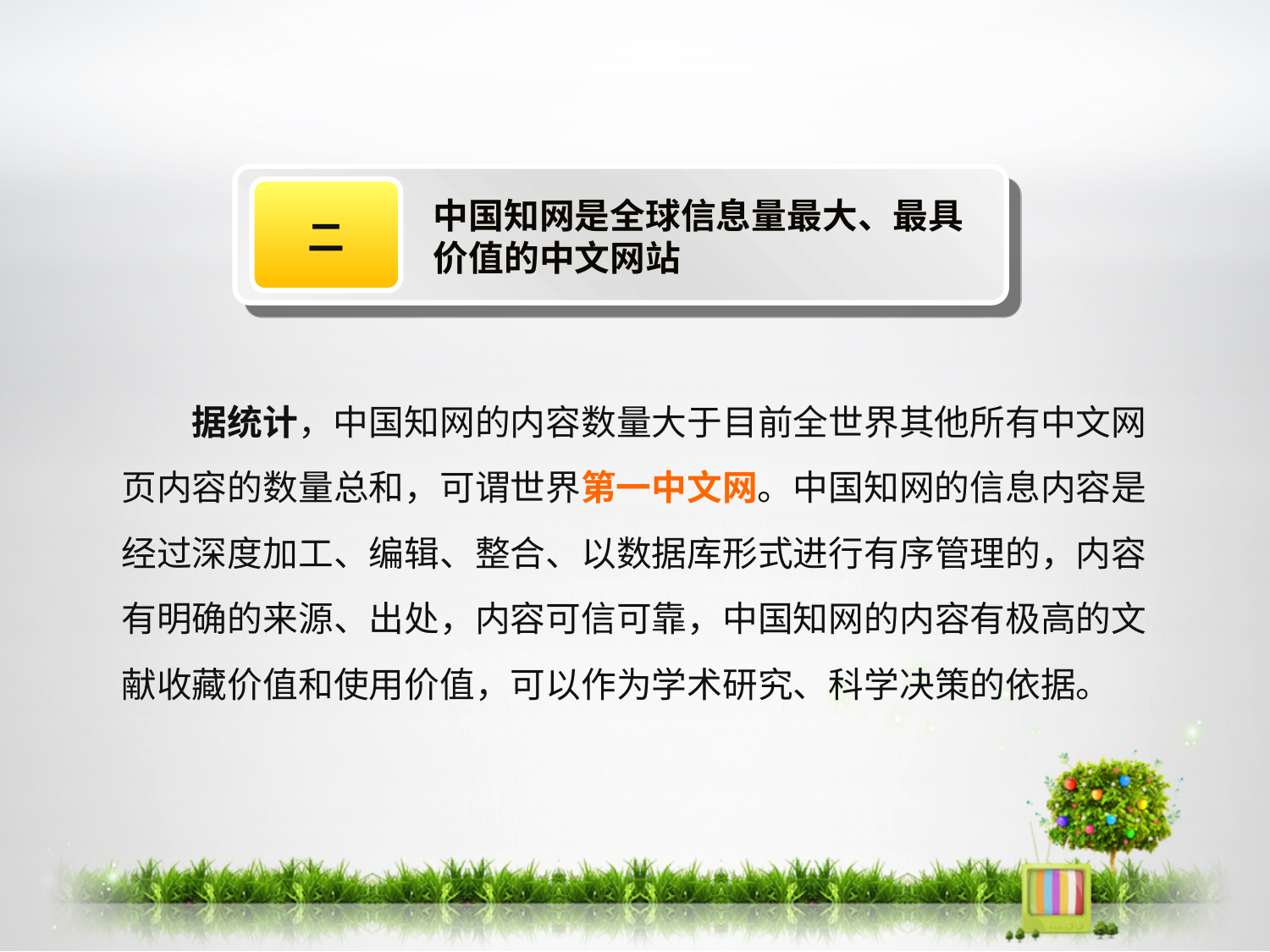

二
中国知网是全球信息量最大、最具价值的中文网站
　　据统计，中国知网的内容数量大于目前全世界其他所有中文网页内容的数量总和，可谓世界第一中文网。中国知网的信息内容是经过深度加工、编辑、整合、以数据库形式进行有序管理的，内容有明确的来源、出处，内容可信可靠，中国知网的内容有极高的文献收藏价值和使用价值，可以作为学术研究、科学决策的依据。